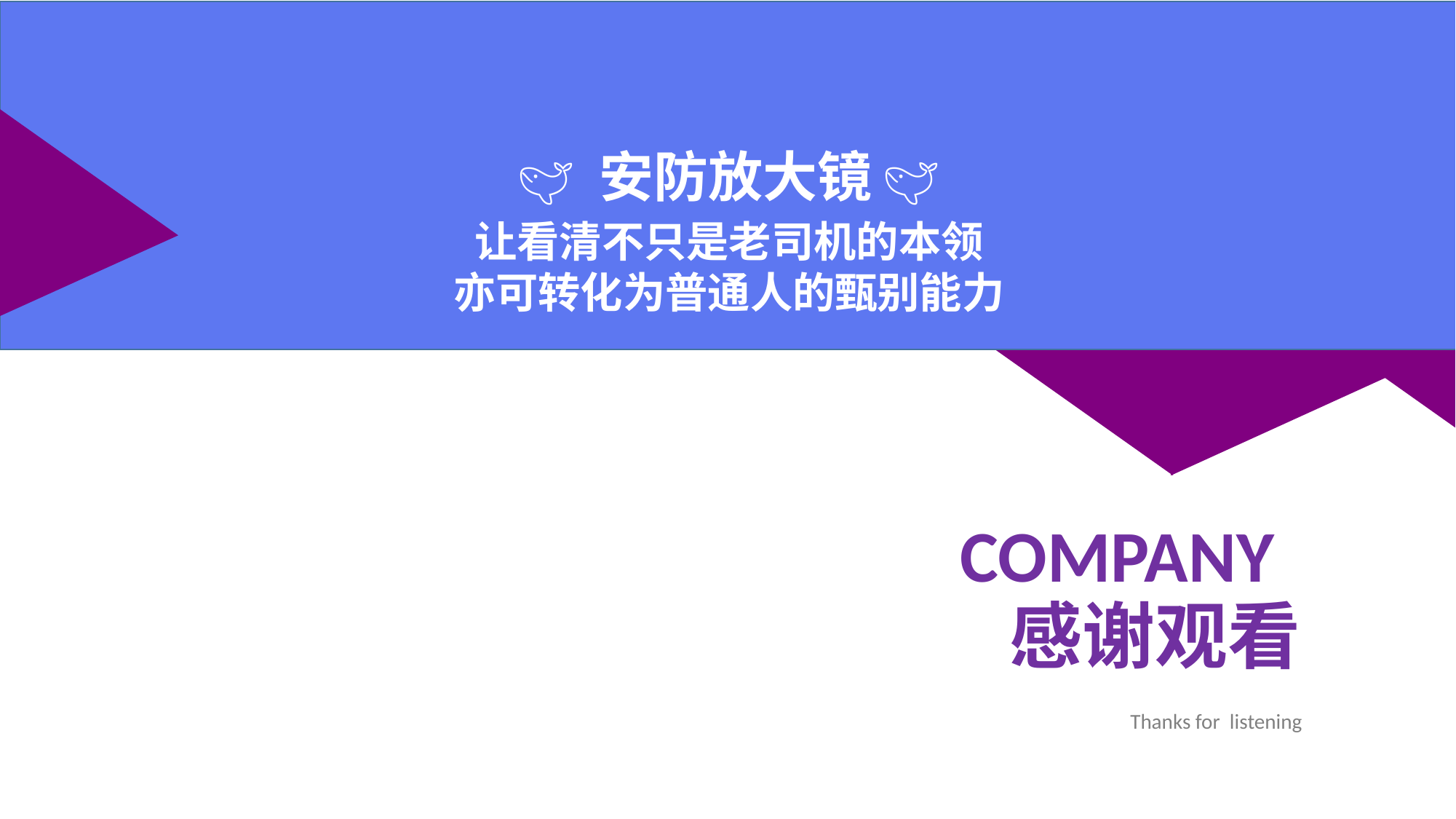

🐋 安防放大镜 🐋

让看清不只是老司机的本领
亦可转化为普通人的甄别能力

COMPANY
感谢观看
Thanks for  listening